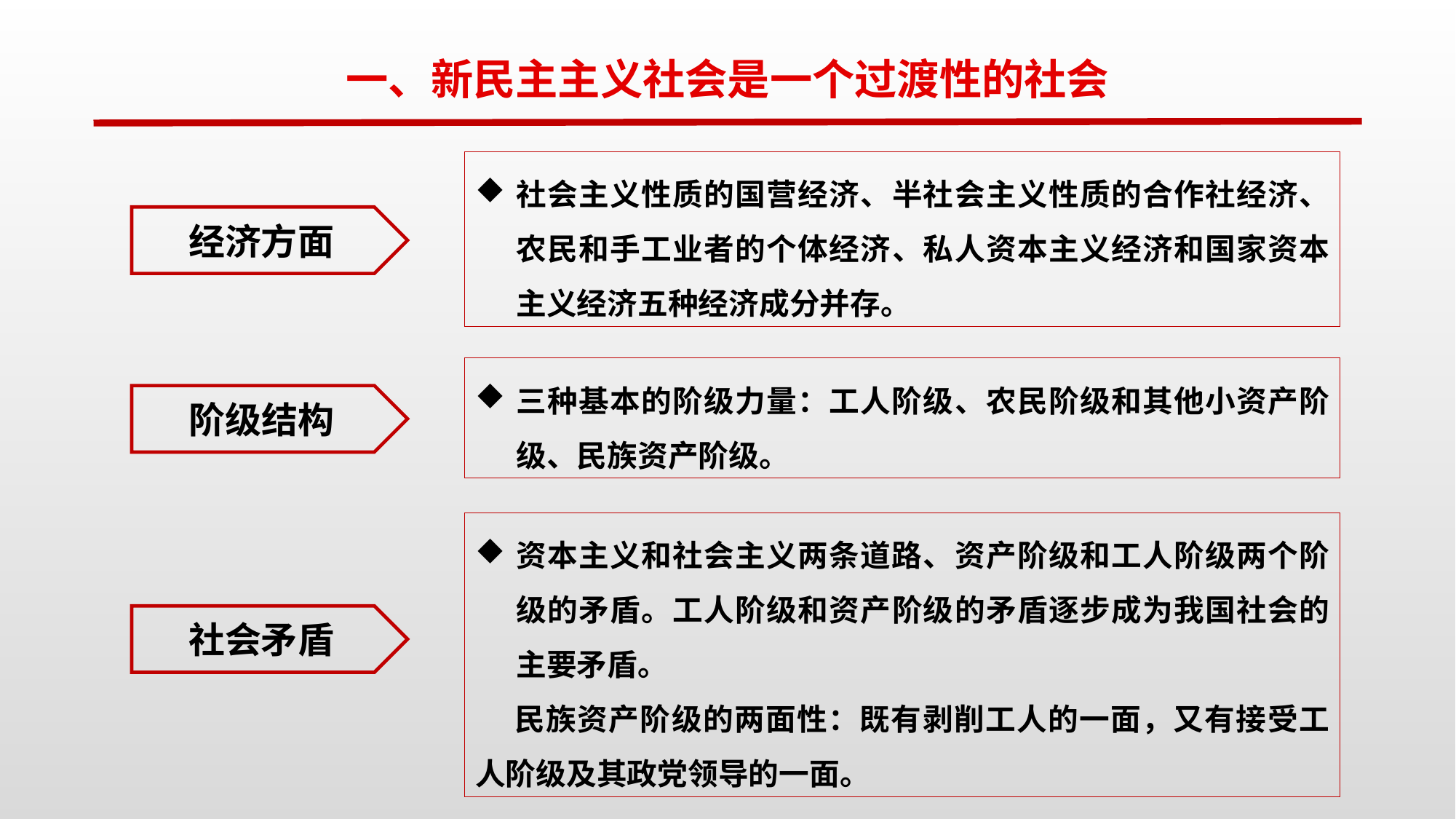

一、新民主主义社会是一个过渡性的社会
社会主义性质的国营经济、半社会主义性质的合作社经济、农民和手工业者的个体经济、私人资本主义经济和国家资本主义经济五种经济成分并存。
经济方面
三种基本的阶级力量：工人阶级、农民阶级和其他小资产阶级、民族资产阶级。
阶级结构
资本主义和社会主义两条道路、资产阶级和工人阶级两个阶级的矛盾。工人阶级和资产阶级的矛盾逐步成为我国社会的主要矛盾。
    民族资产阶级的两面性：既有剥削工人的一面，又有接受工人阶级及其政党领导的一面。
社会矛盾